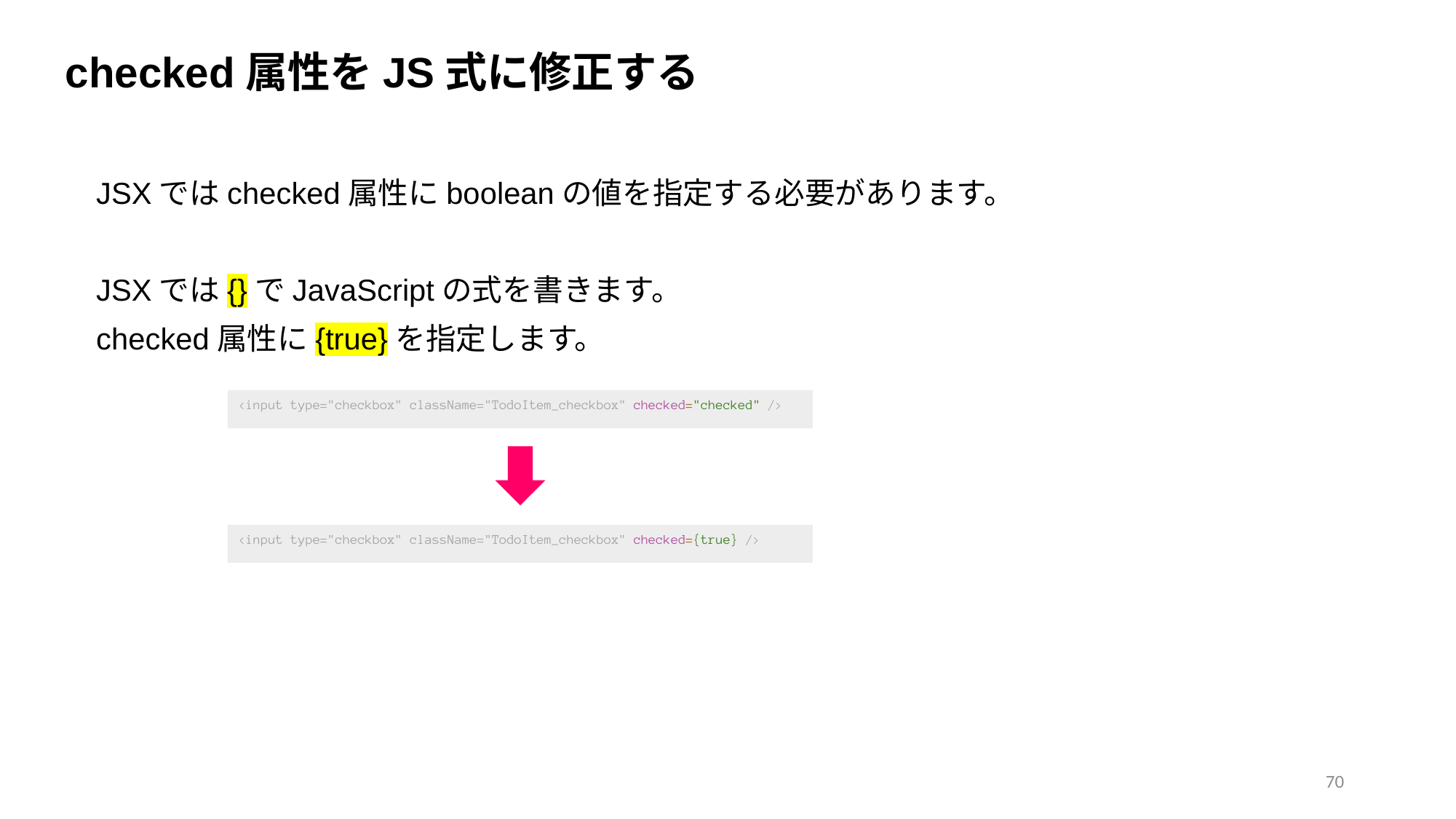

checked属性をJS式に修正する
JSXではchecked属性にbooleanの値を指定する必要があります。

JSXでは{}でJavaScriptの式を書きます。
checked属性に{true}を指定します。

<input type="checkbox" className="TodoItem_checkbox" checked="checked" />

<input type="checkbox" className="TodoItem_checkbox" checked={true} />

70